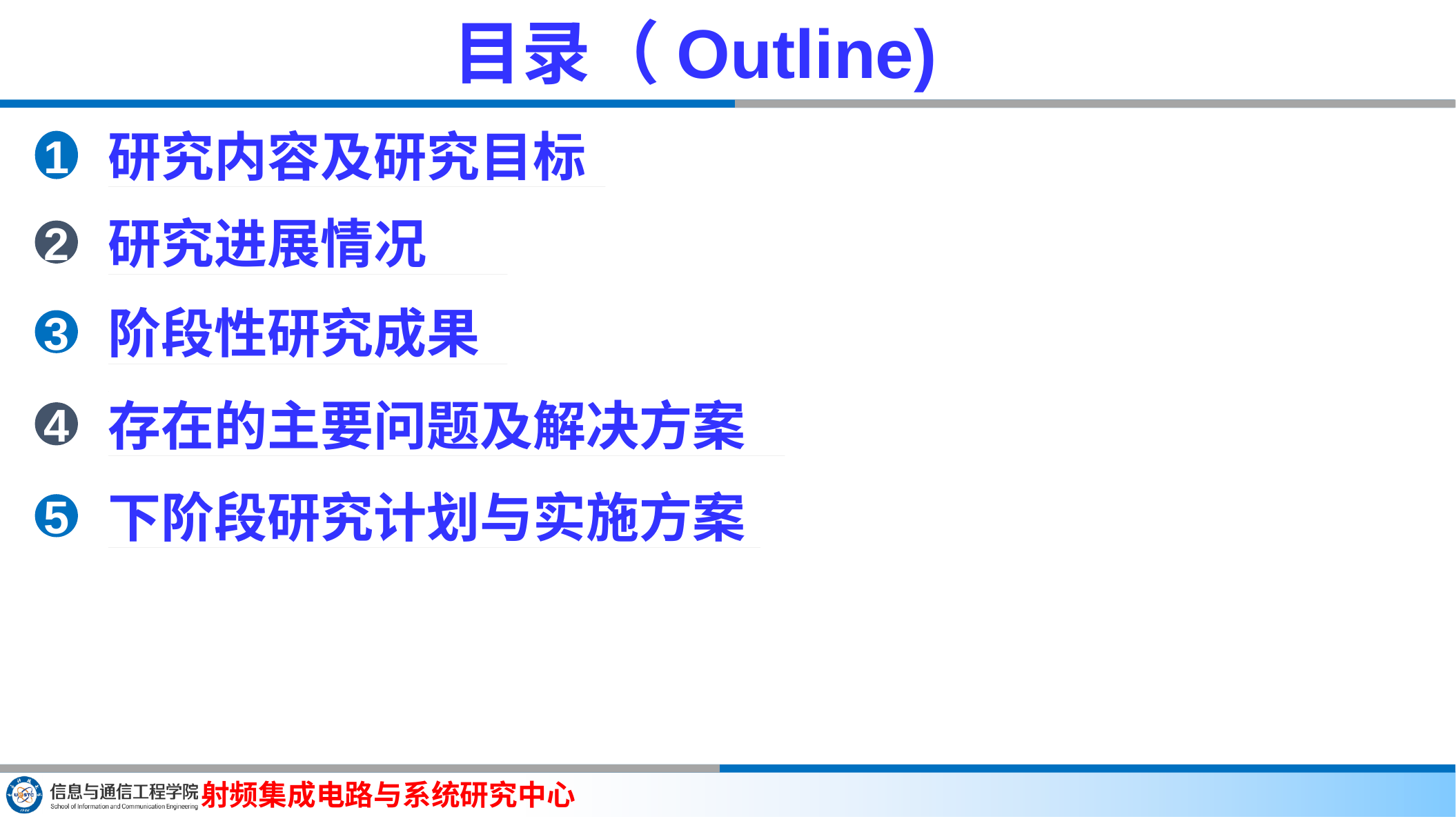

目录（Outline)
研究内容及研究目标
1
研究进展情况
2
阶段性研究成果
3
存在的主要问题及解决方案
4
下阶段研究计划与实施方案
5